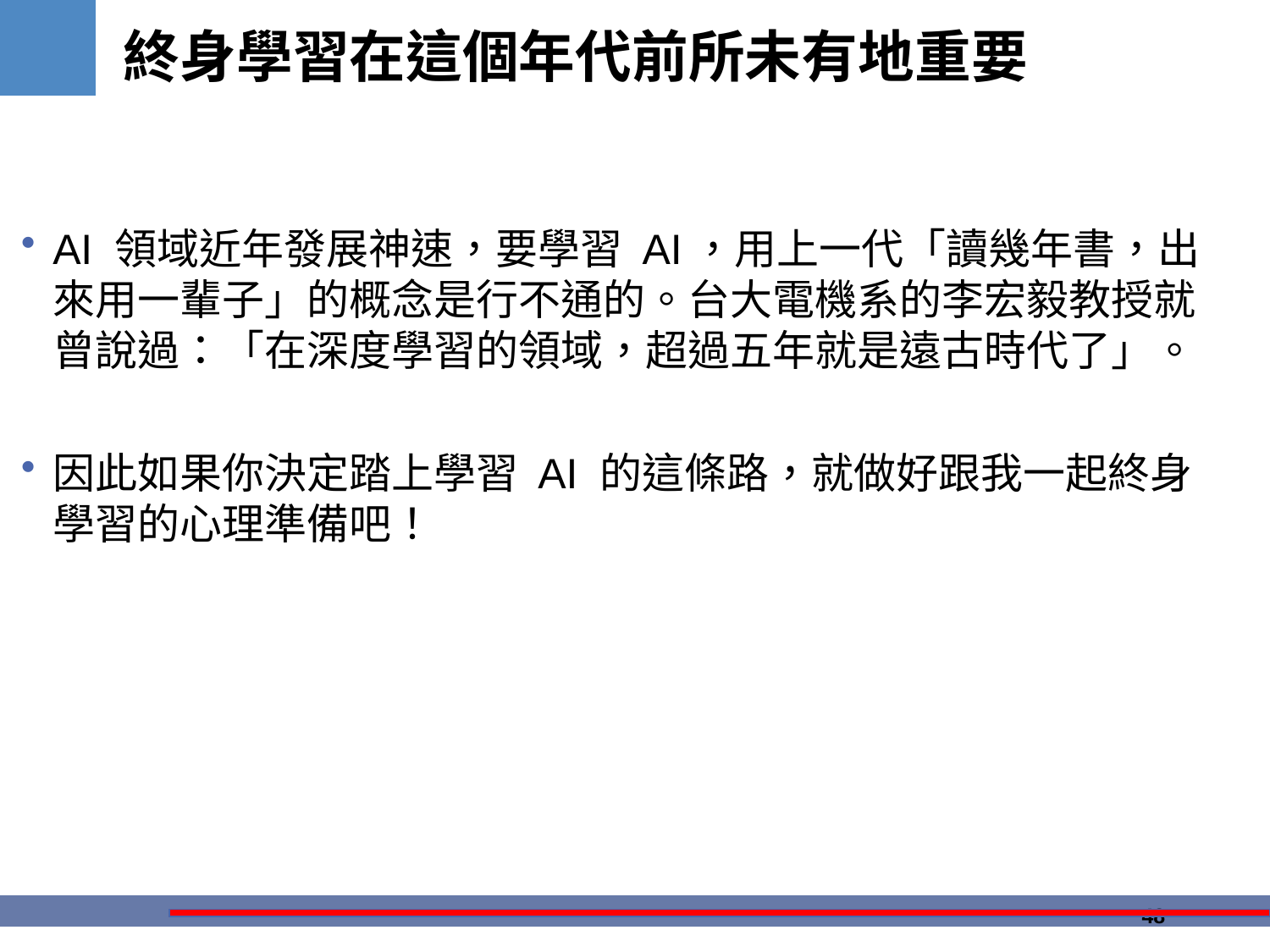

# 終身學習在這個年代前所未有地重要
AI 領域近年發展神速，要學習 AI，用上一代「讀幾年書，出來用一輩子」的概念是行不通的。台大電機系的李宏毅教授就曾說過：「在深度學習的領域，超過五年就是遠古時代了」。

因此如果你決定踏上學習 AI 的這條路，就做好跟我一起終身學習的心理準備吧！